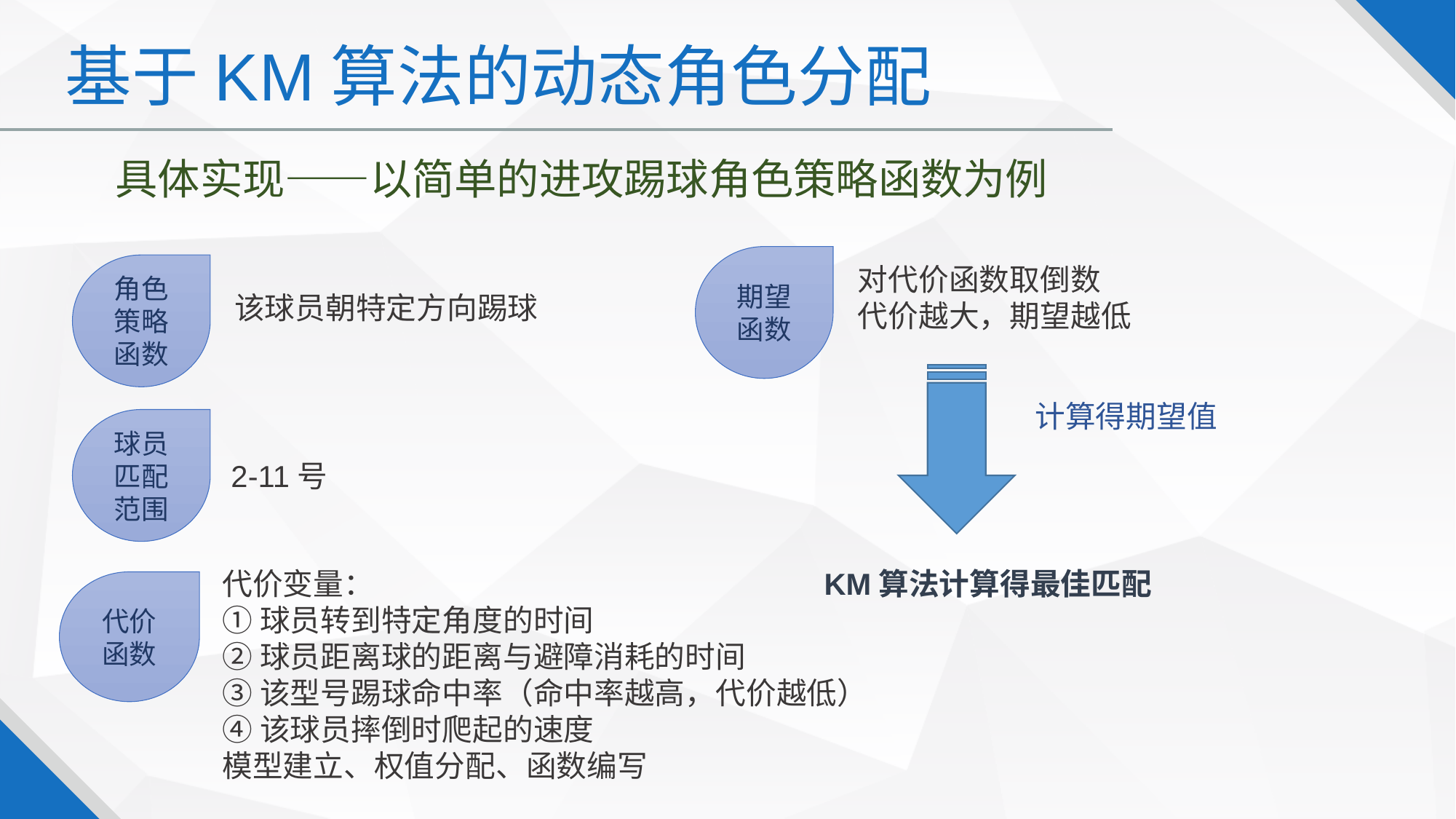

基于KM算法的动态角色分配
具体实现——以简单的进攻踢球角色策略函数为例
期望函数
对代价函数取倒数
代价越大，期望越低
角色策略函数
该球员朝特定方向踢球

计算得期望值
球员匹配范围
2-11号
代价变量：
①球员转到特定角度的时间
②球员距离球的距离与避障消耗的时间
③该型号踢球命中率（命中率越高，代价越低）
④该球员摔倒时爬起的速度
模型建立、权值分配、函数编写
代价函数
KM算法计算得最佳匹配